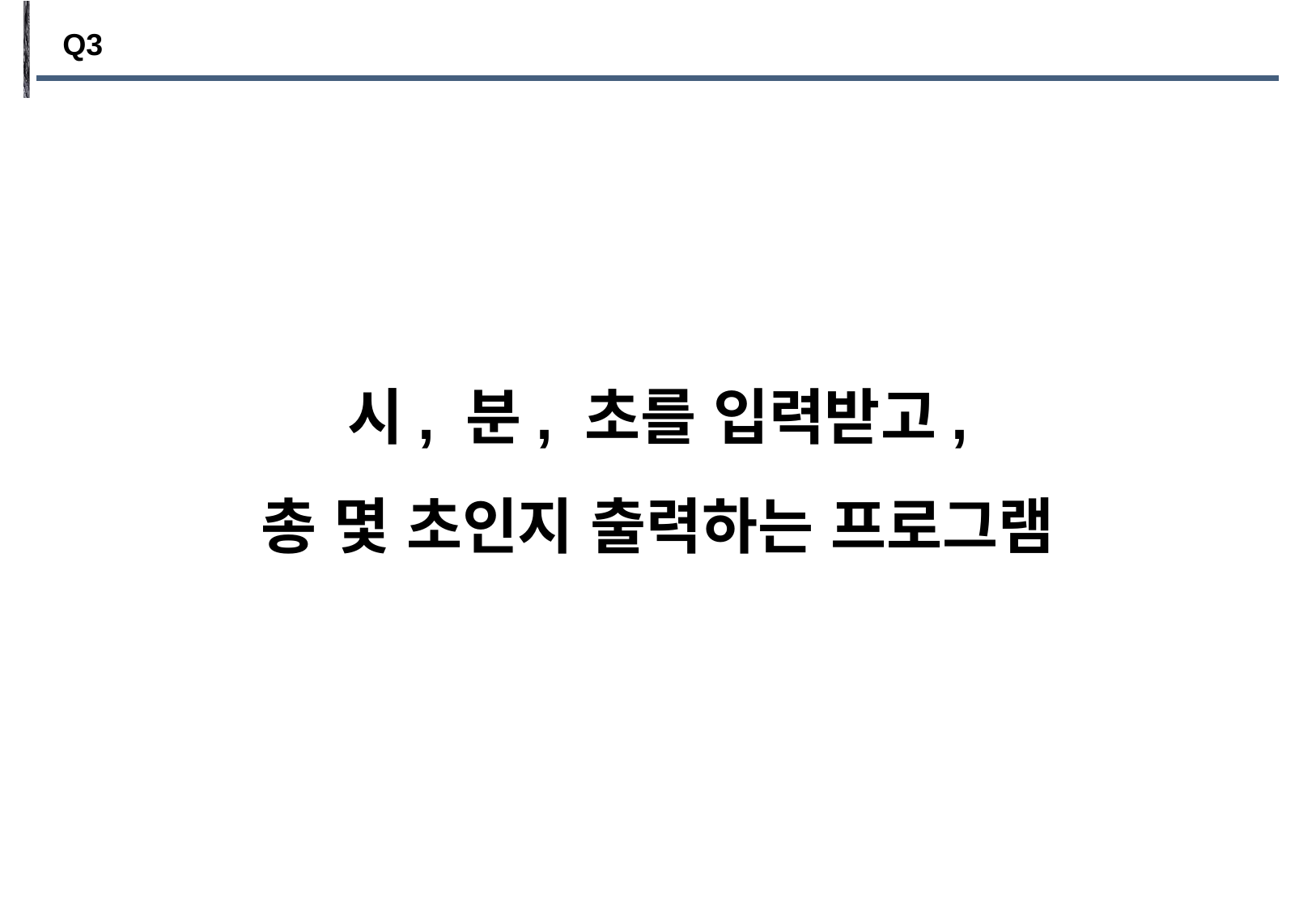

Q3

시, 분, 초를 입력받고,
총 몇 초인지 출력하는 프로그램